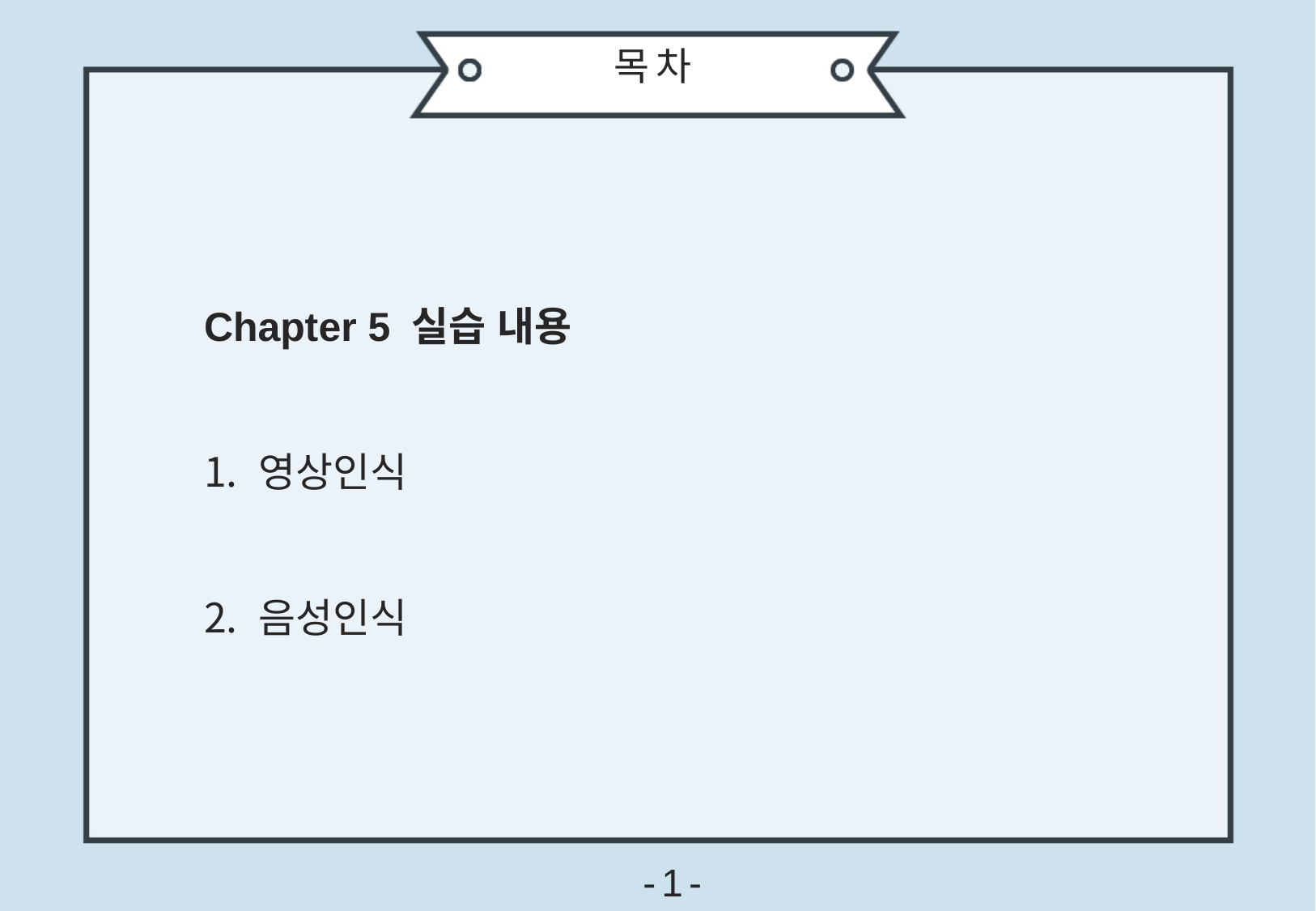

목 차
Chapter 5 실습 내용

 영상인식

 음성인식
- 1 -